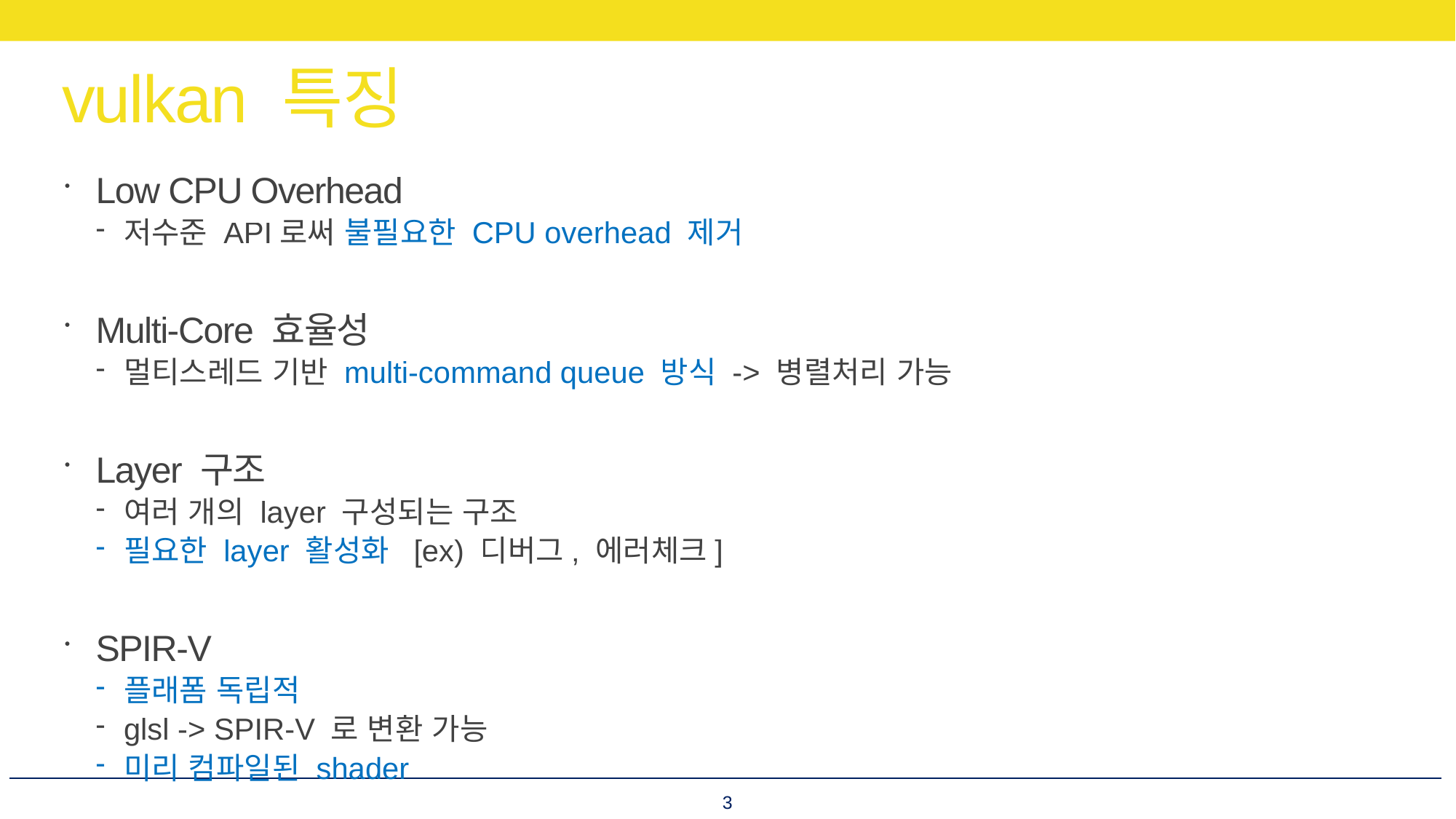

# vulkan 특징
Low CPU Overhead
저수준 API로써 불필요한 CPU overhead 제거

Multi-Core 효율성
멀티스레드 기반 multi-command queue 방식 -> 병렬처리 가능

Layer 구조
여러 개의 layer 구성되는 구조
필요한 layer 활성화  [ex) 디버그, 에러체크]

SPIR-V
플래폼 독립적
glsl -> SPIR-V 로 변환 가능
미리 컴파일된 shader
3